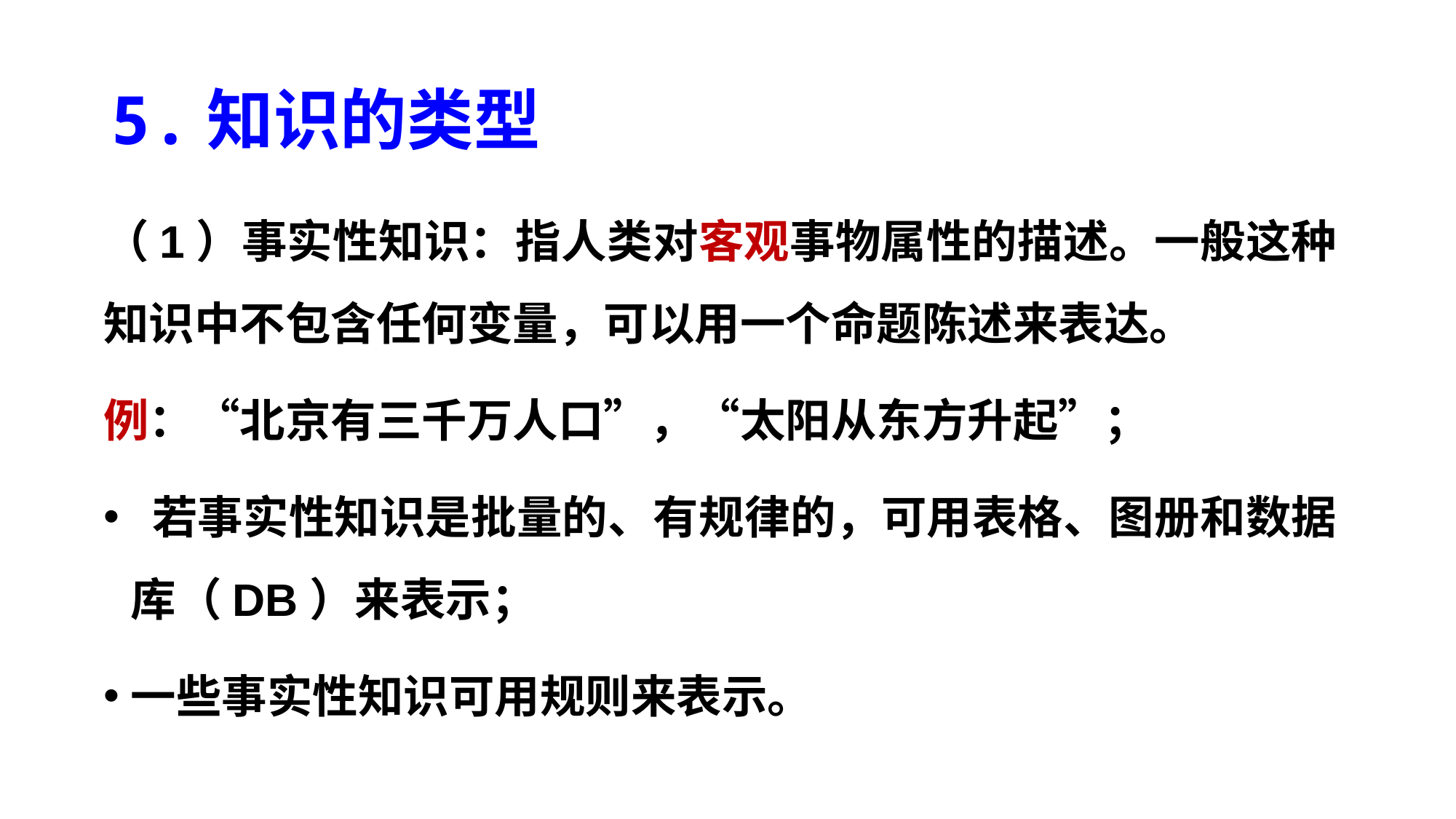

# 5.知识的类型

（1）事实性知识：指人类对客观事物属性的描述。一般这种知识中不包含任何变量，可以用一个命题陈述来表达。
例：“北京有三千万人口”，“太阳从东方升起”；
 若事实性知识是批量的、有规律的，可用表格、图册和数据库（DB）来表示；
一些事实性知识可用规则来表示。